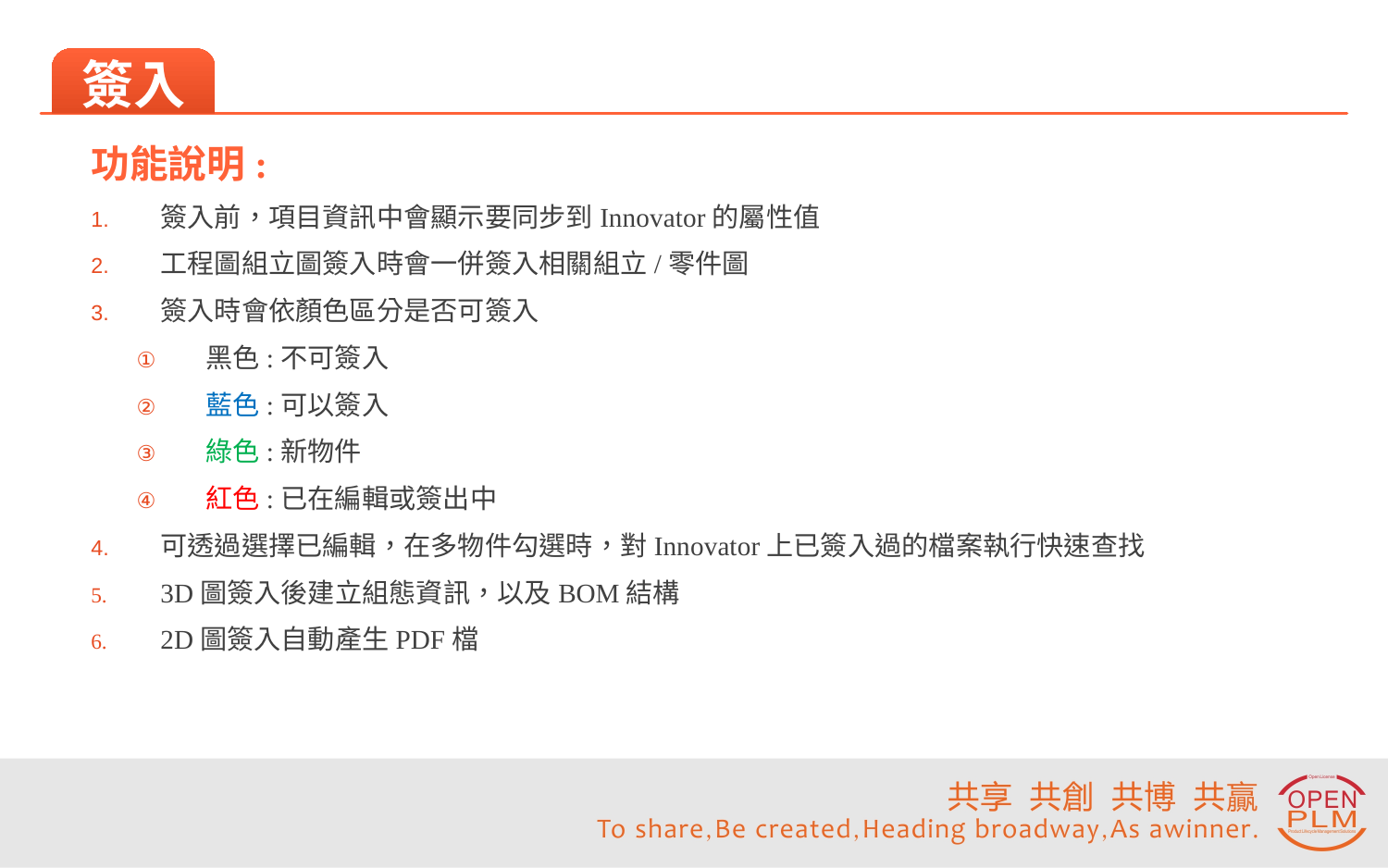

#
簽入
功能說明:
簽入前，項目資訊中會顯示要同步到Innovator的屬性值
工程圖組立圖簽入時會一併簽入相關組立/零件圖
簽入時會依顏色區分是否可簽入
黑色:不可簽入
藍色:可以簽入
綠色:新物件
紅色:已在編輯或簽出中
可透過選擇已編輯，在多物件勾選時，對Innovator上已簽入過的檔案執行快速查找
3D圖簽入後建立組態資訊，以及BOM結構
2D圖簽入自動產生PDF檔